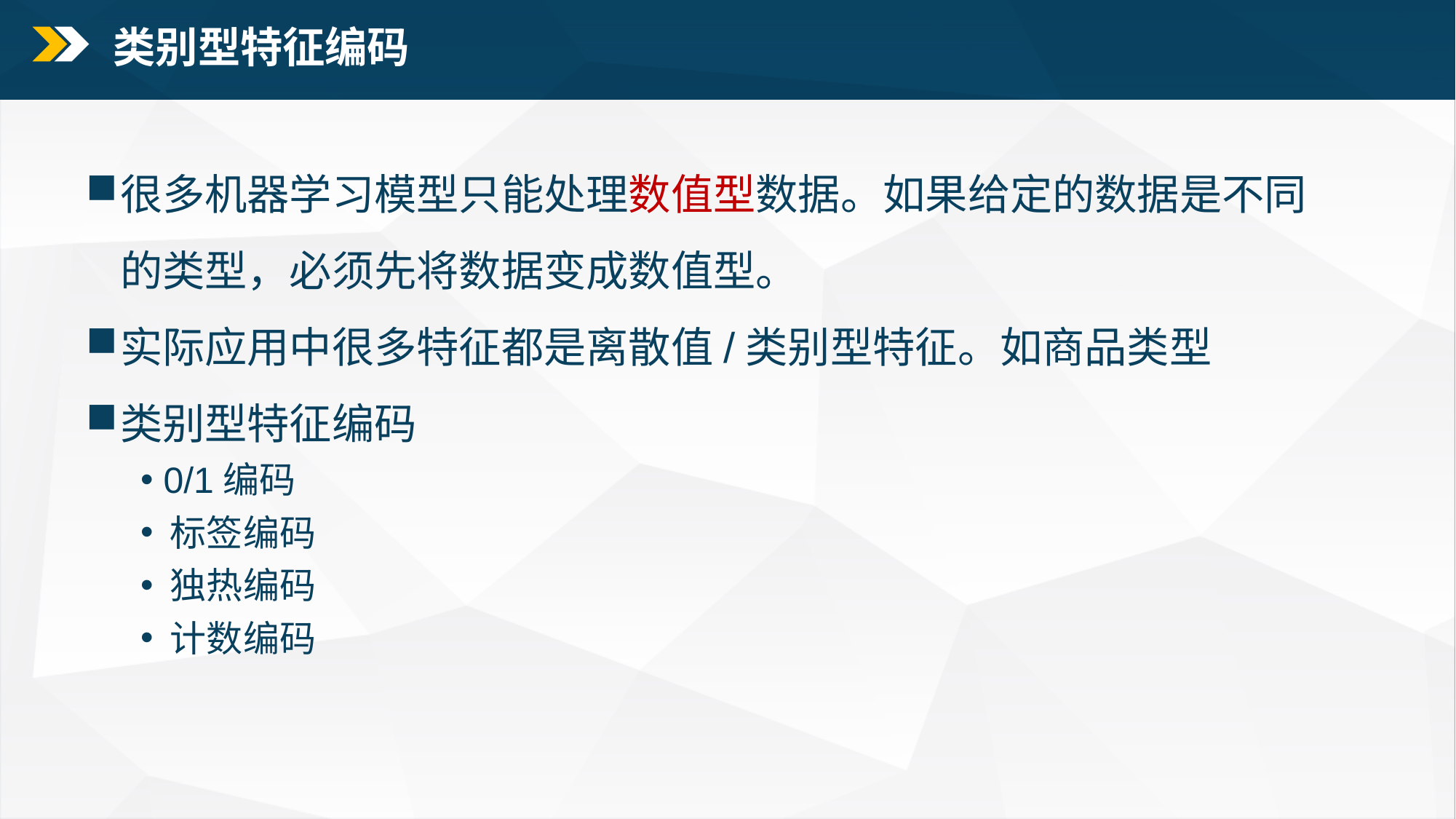

类别型特征编码
很多机器学习模型只能处理数值型数据。如果给定的数据是不同的类型，必须先将数据变成数值型。
实际应用中很多特征都是离散值/类别型特征。如商品类型
类别型特征编码
 0/1编码
 标签编码
 独热编码
 计数编码